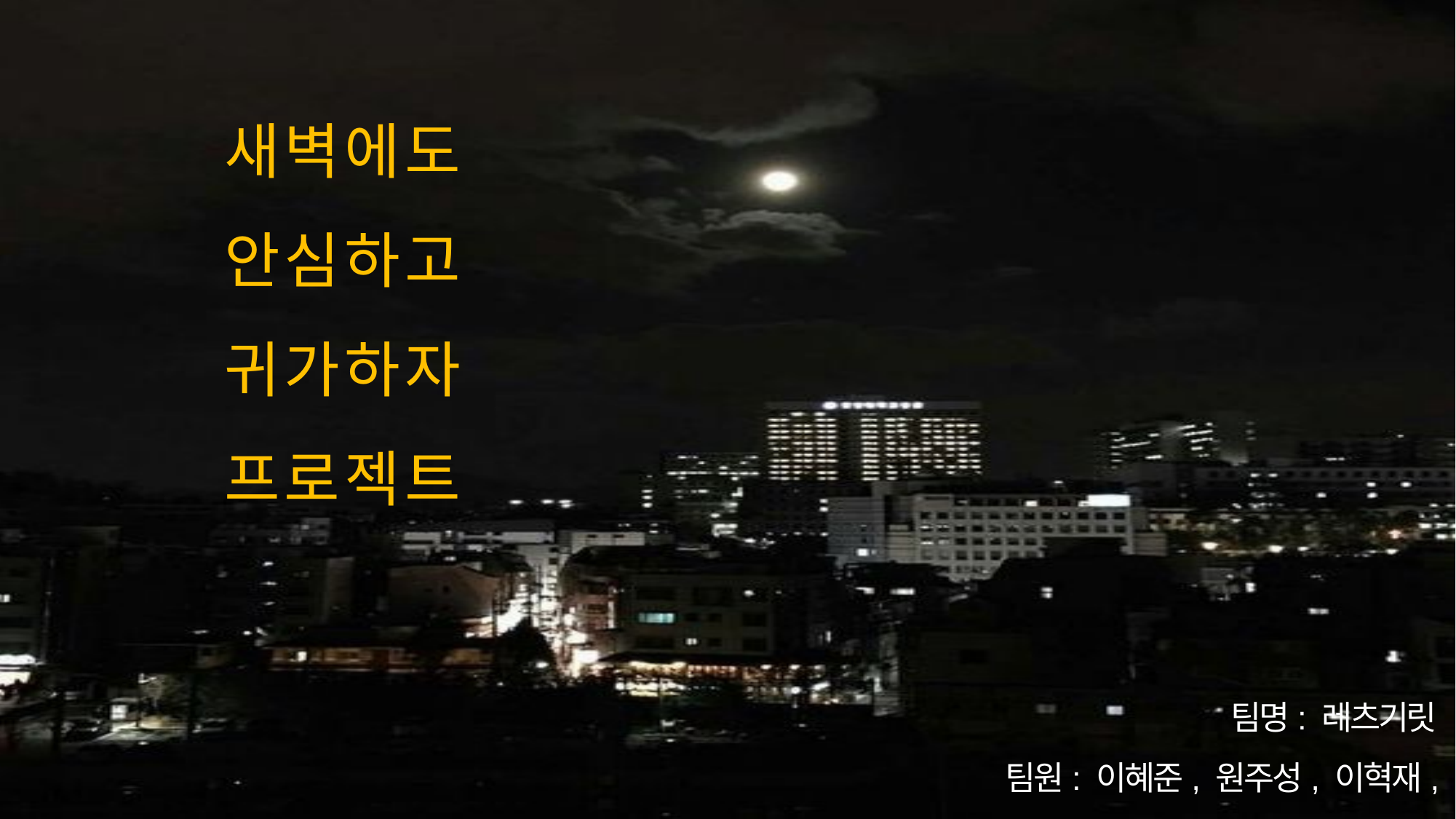

새벽에도
안심하고
귀가하자
프로젝트
팀명: 레츠기릿
팀원: 이혜준, 원주성, 이혁재, 이다완